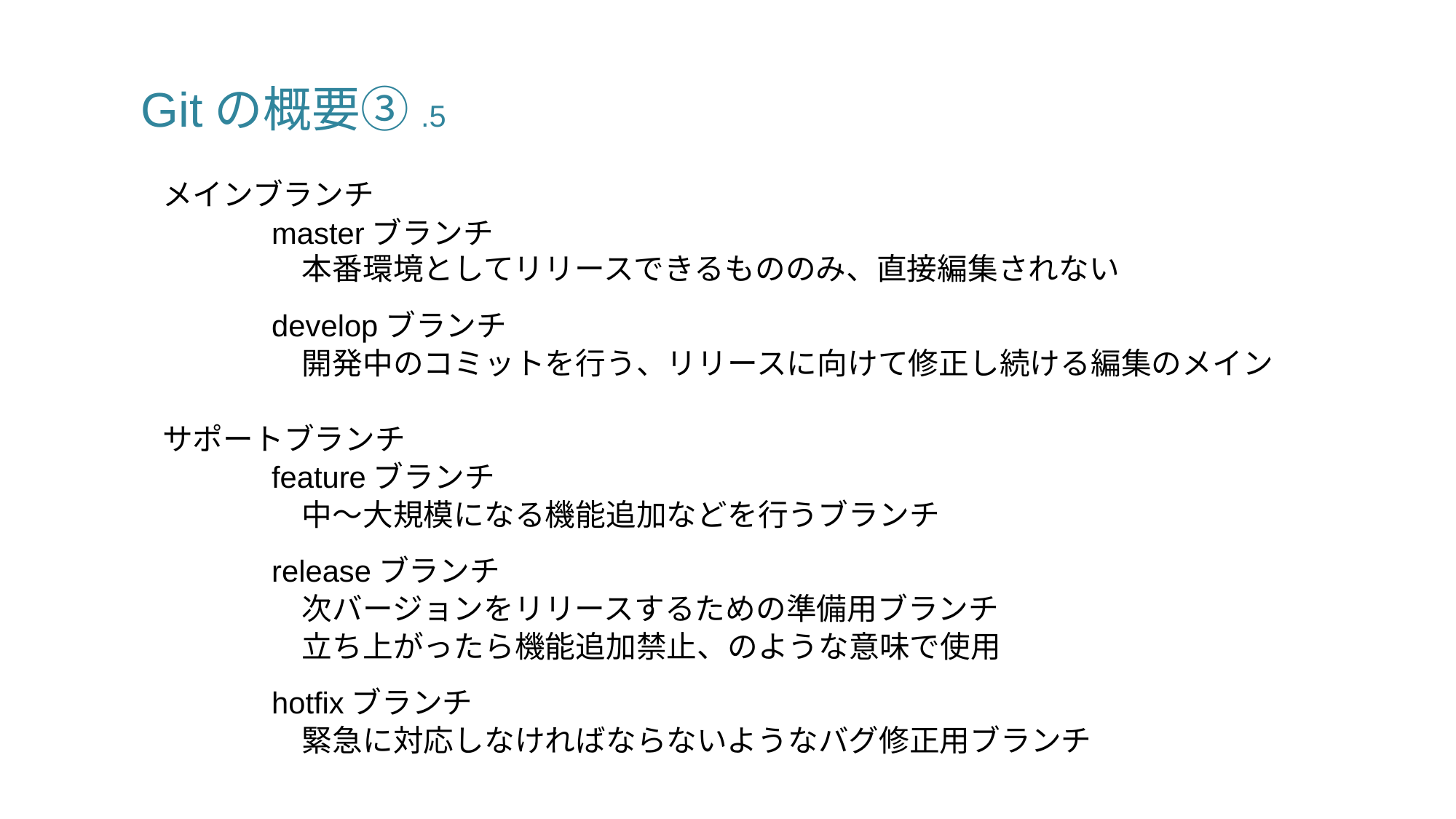

# Gitの概要③.5
メインブランチ
	masterブランチ
	　本番環境としてリリースできるもののみ、直接編集されない
	developブランチ
	　開発中のコミットを行う、リリースに向けて修正し続ける編集のメイン

サポートブランチ
	featureブランチ
	　中～大規模になる機能追加などを行うブランチ
	releaseブランチ
	　次バージョンをリリースするための準備用ブランチ
	　立ち上がったら機能追加禁止、のような意味で使用
	hotfixブランチ
	　緊急に対応しなければならないようなバグ修正用ブランチ